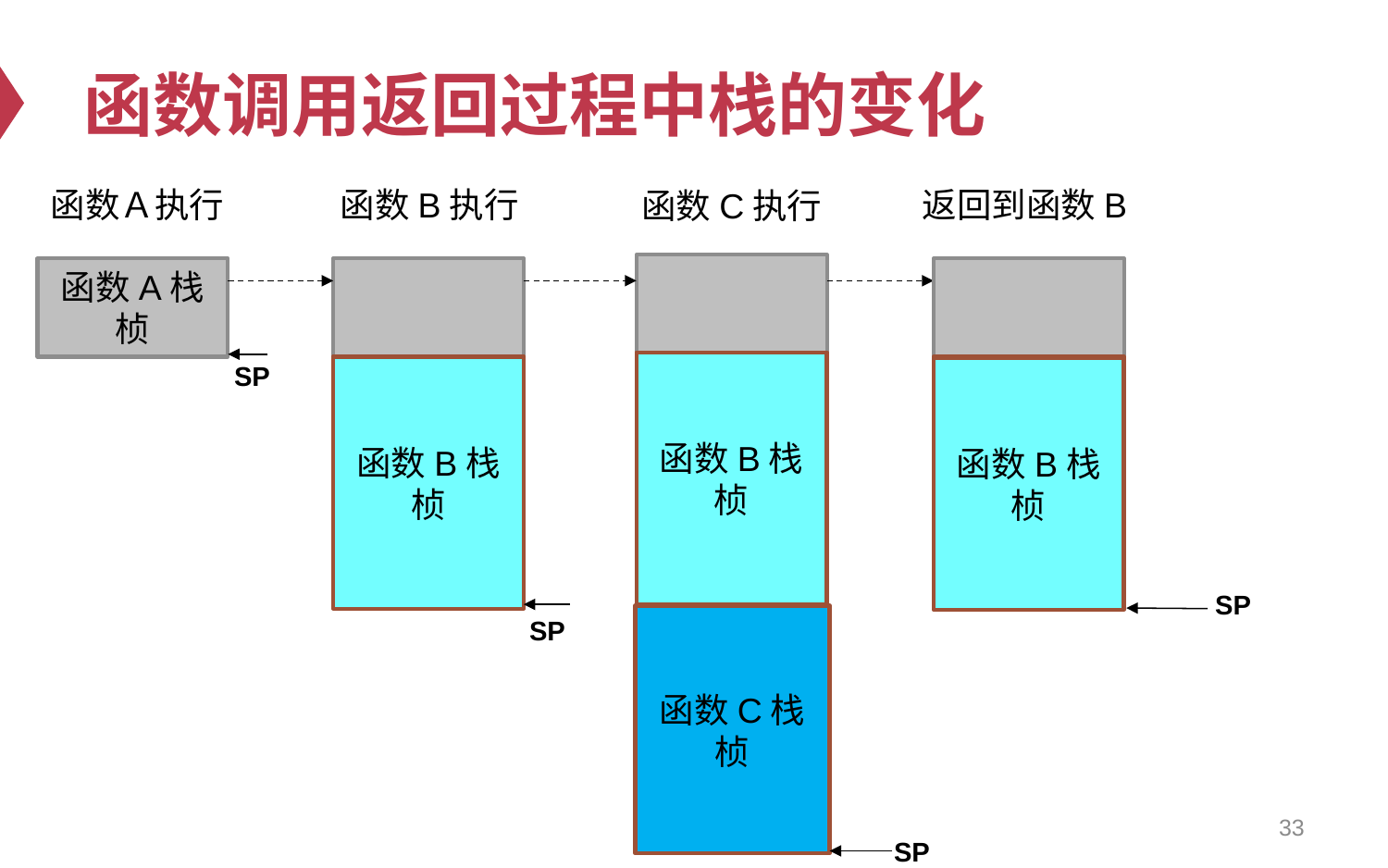

# 函数调用返回过程中栈的变化
返回到函数B
函数Ａ执行
函数B执行
函数C执行

函数A栈桢

函数B栈桢
SP
参数
函数B栈桢
参数
参数
函数B栈桢
局部变量
局部变量
局部变量
…
…
SP
参数
函数C栈桢
SP
局部变量
33
SP